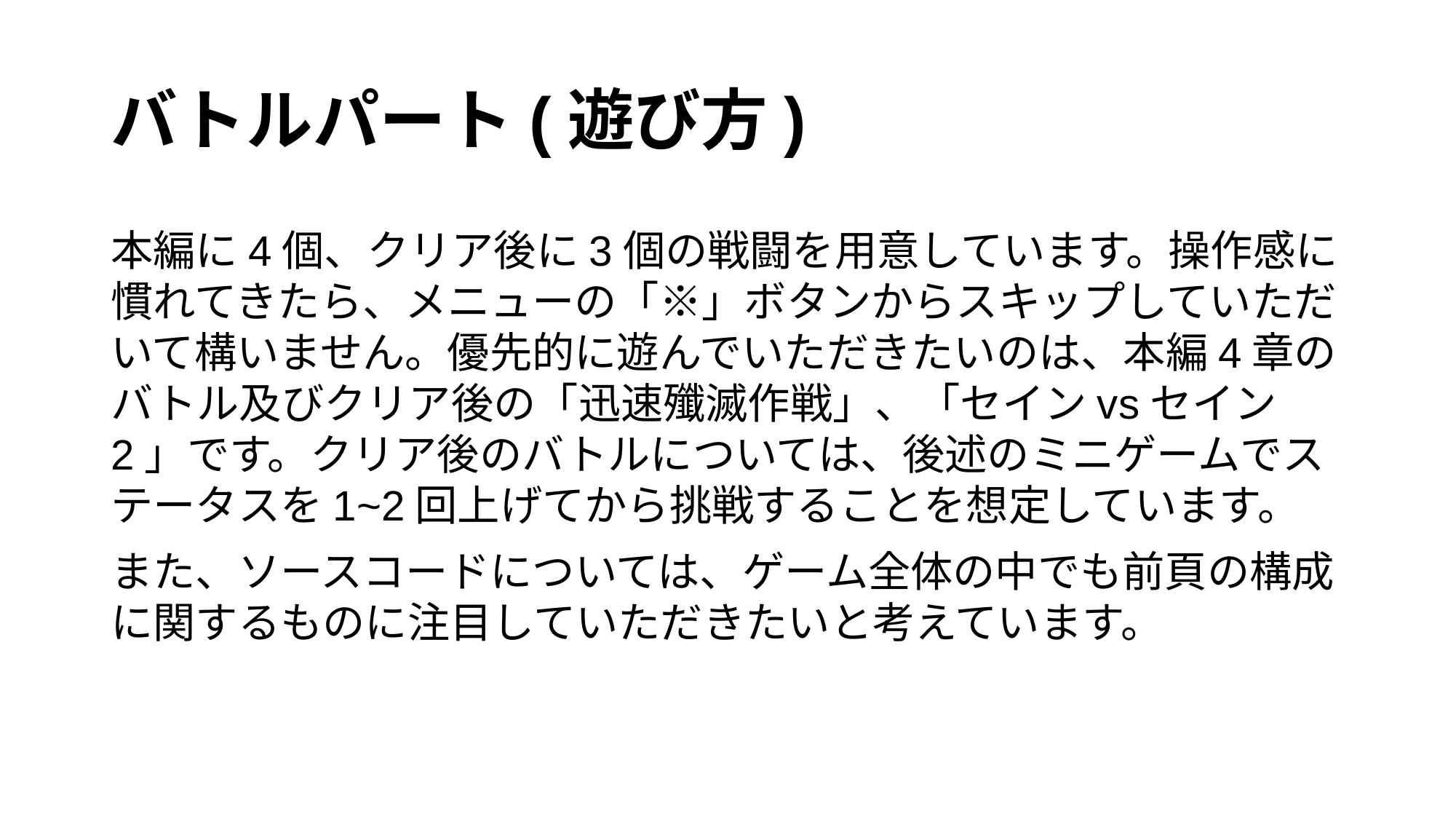

# バトルパート(遊び方)
本編に4個、クリア後に3個の戦闘を用意しています。操作感に慣れてきたら、メニューの「※」ボタンからスキップしていただいて構いません。優先的に遊んでいただきたいのは、本編4章のバトル及びクリア後の「迅速殲滅作戦」、「セインvsセイン2」です。クリア後のバトルについては、後述のミニゲームでステータスを1~2回上げてから挑戦することを想定しています。
また、ソースコードについては、ゲーム全体の中でも前頁の構成に関するものに注目していただきたいと考えています。